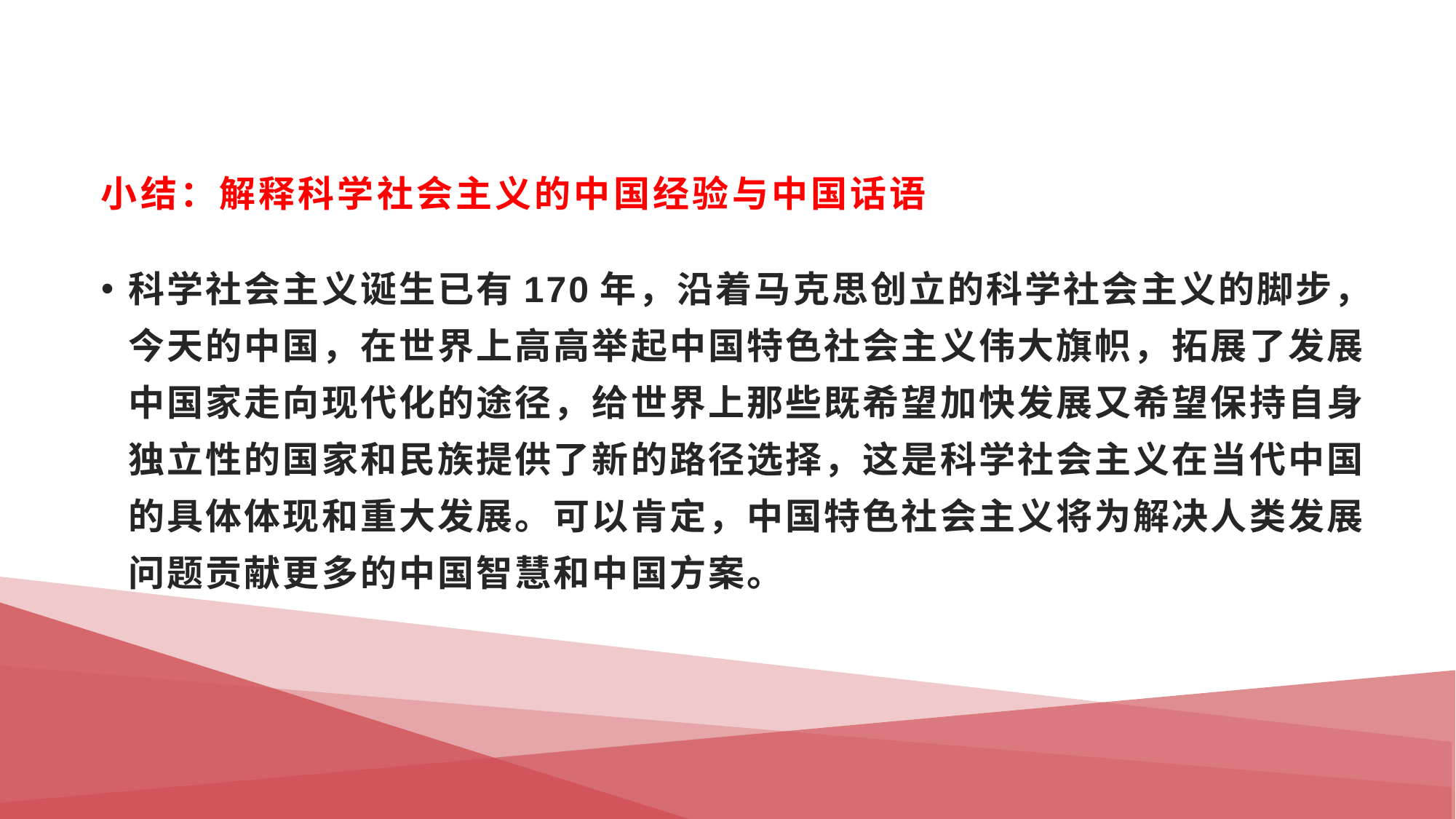

# 小结：解释科学社会主义的中国经验与中国话语
科学社会主义诞生已有170年，沿着马克思创立的科学社会主义的脚步，今天的中国，在世界上高高举起中国特色社会主义伟大旗帜，拓展了发展中国家走向现代化的途径，给世界上那些既希望加快发展又希望保持自身独立性的国家和民族提供了新的路径选择，这是科学社会主义在当代中国的具体体现和重大发展。可以肯定，中国特色社会主义将为解决人类发展问题贡献更多的中国智慧和中国方案。